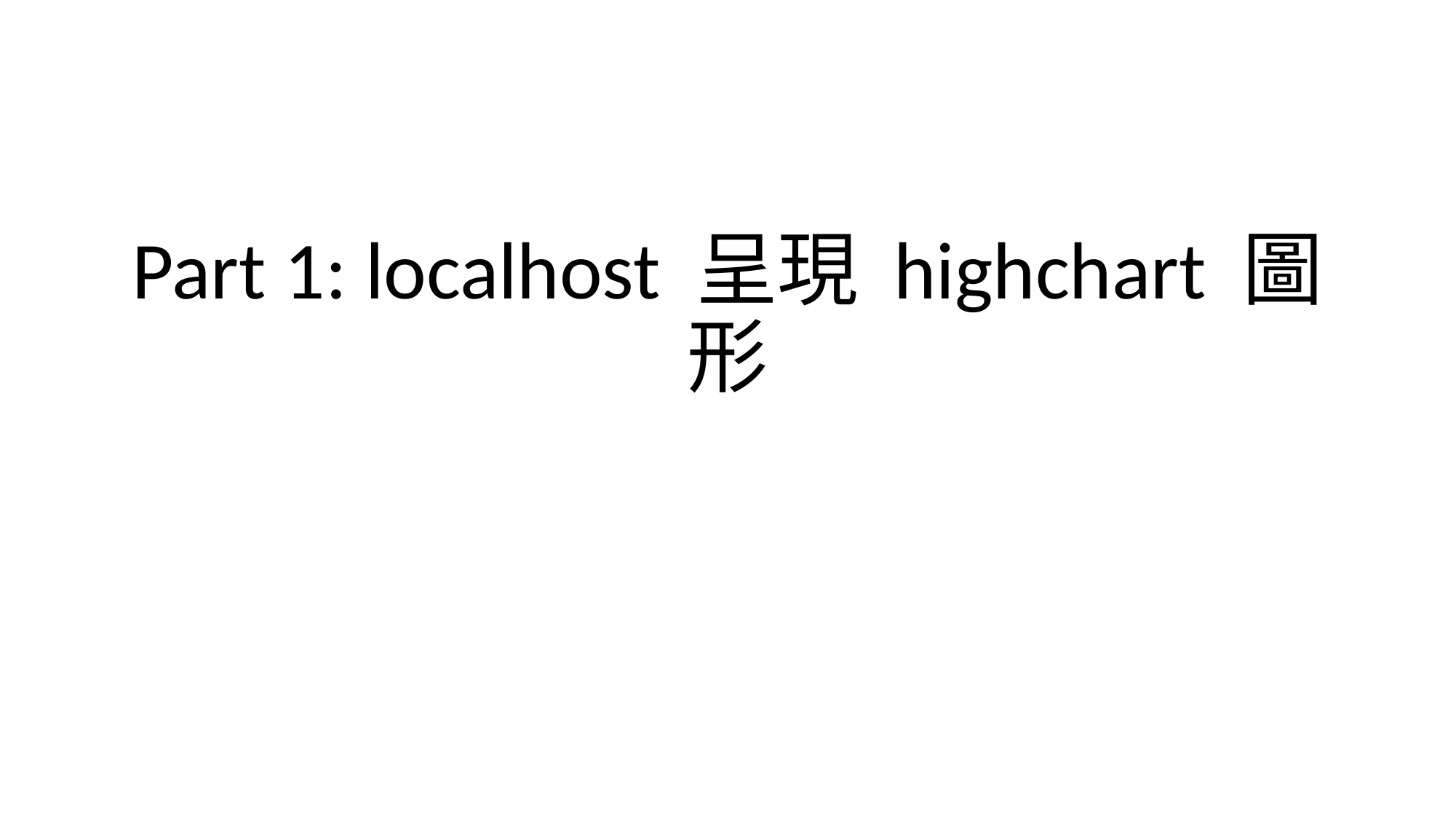

# Part 1: localhost 呈現 highchart 圖形